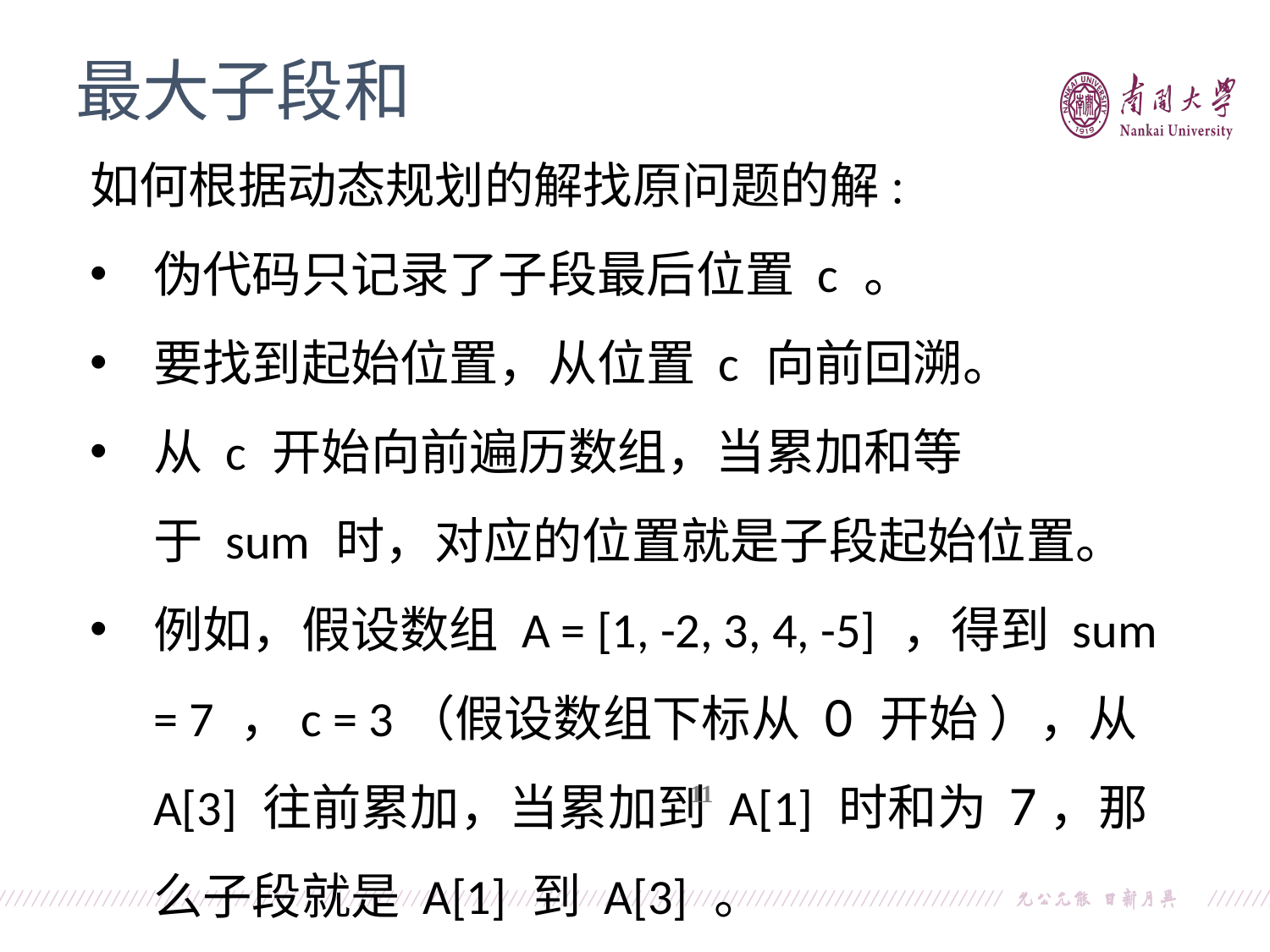

最大子段和
如何根据动态规划的解找原问题的解:
伪代码只记录了子段最后位置 c 。
要找到起始位置，从位置 c 向前回溯。
从 c 开始向前遍历数组，当累加和等于 sum 时，对应的位置就是子段起始位置。
例如，假设数组 A = [1, -2, 3, 4, -5] ，得到 sum = 7 ，c = 3（假设数组下标从 0 开始 ），从 A[3] 往前累加，当累加到 A[1] 时和为 7，那么子段就是 A[1] 到 A[3] 。
11